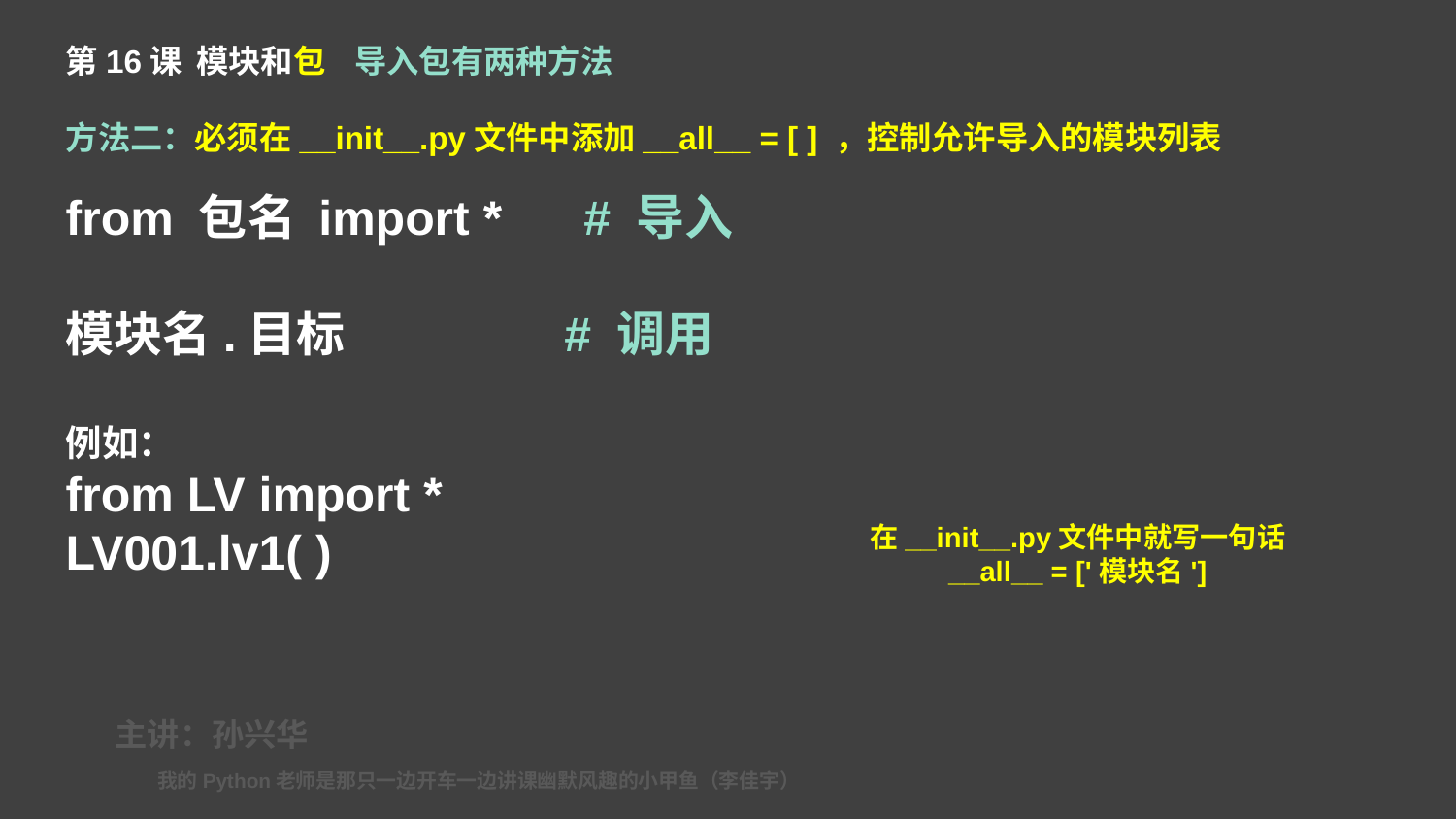

第16课  模块和包    导入包有两种方法

方法二：必须在__init__.py文件中添加__all__ = [ ] ，控制允许导入的模块列表
from 包名 import *      # 导入

模块名.目标                   # 调用

例如：
from LV import *
LV001.lv1( )
在__init__.py文件中就写一句话
__all__ = ['模块名']